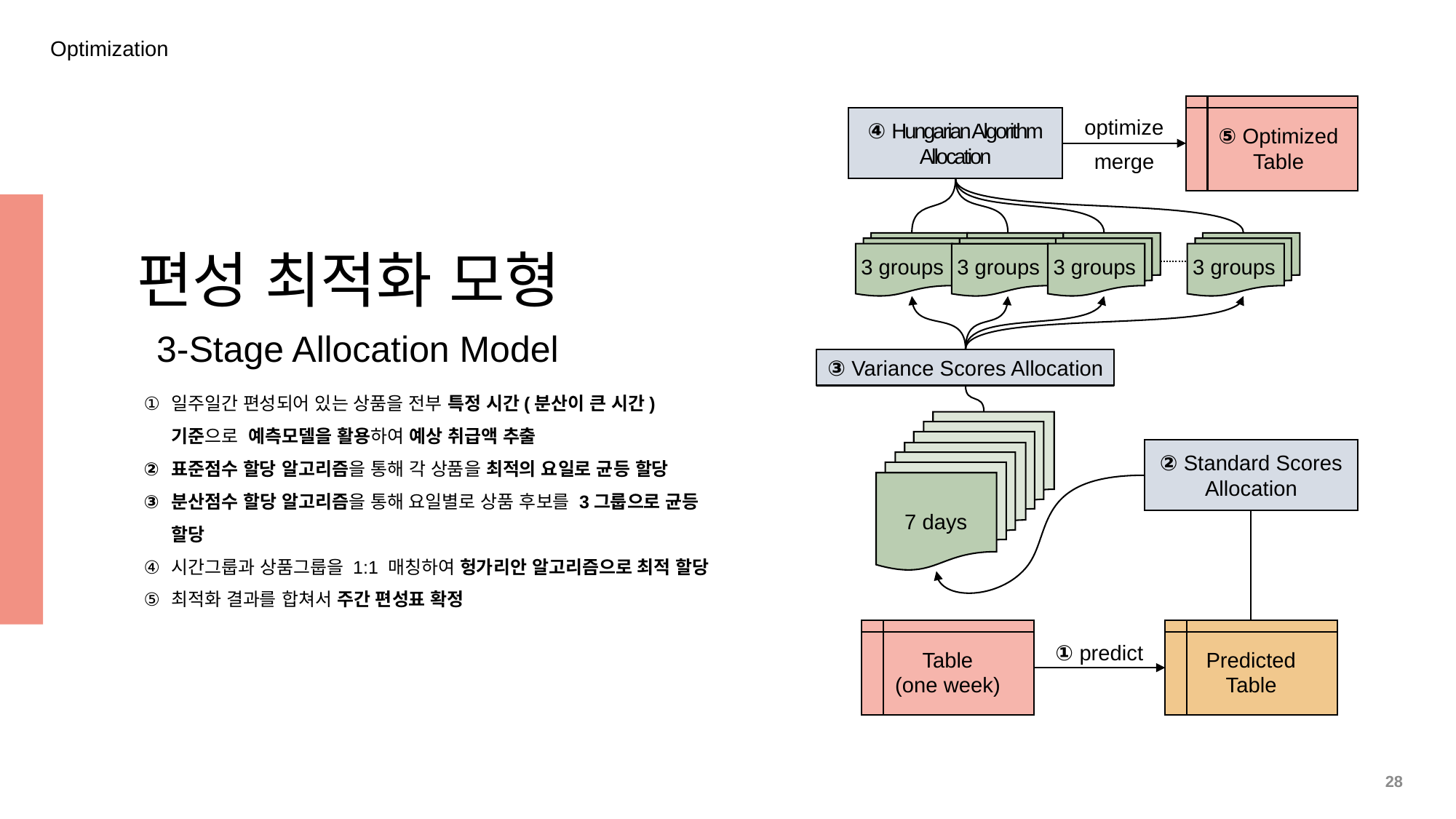

Optimization

⑤ Optimized
Table

④ Hungarian Algorithm
Allocation
optimize
merge

3 groups

3 groups

3 groups

3 groups
③ Variance Scores Allocation

7 days

② Standard Scores
Allocation

Table
(one week)

Predicted
Table
① predict
편성 최적화 모형
3-Stage Allocation Model
일주일간 편성되어 있는 상품을 전부 특정 시간(분산이 큰 시간)기준으로  예측모델을 활용하여 예상 취급액 추출
표준점수 할당 알고리즘을 통해 각 상품을 최적의 요일로 균등 할당
분산점수 할당 알고리즘을 통해 요일별로 상품 후보를 3그룹으로 균등 할당
시간그룹과 상품그룹을 1:1 매칭하여 헝가리안 알고리즘으로 최적 할당
최적화 결과를 합쳐서 주간 편성표 확정

28